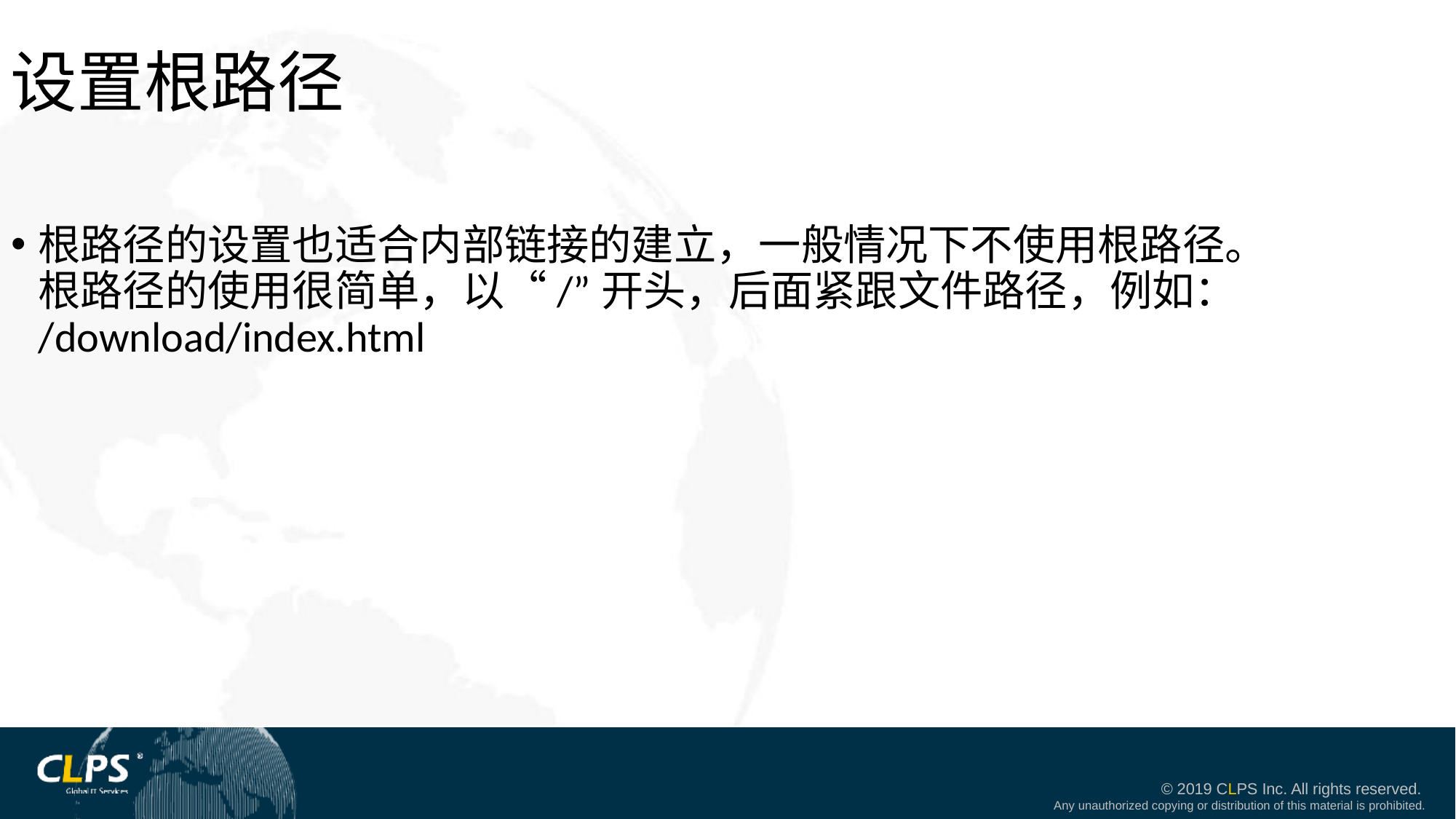

设置根路径
根路径的设置也适合内部链接的建立，一般情况下不使用根路径。根路径的使用很简单，以“/”开头，后面紧跟文件路径，例如：/download/index.html